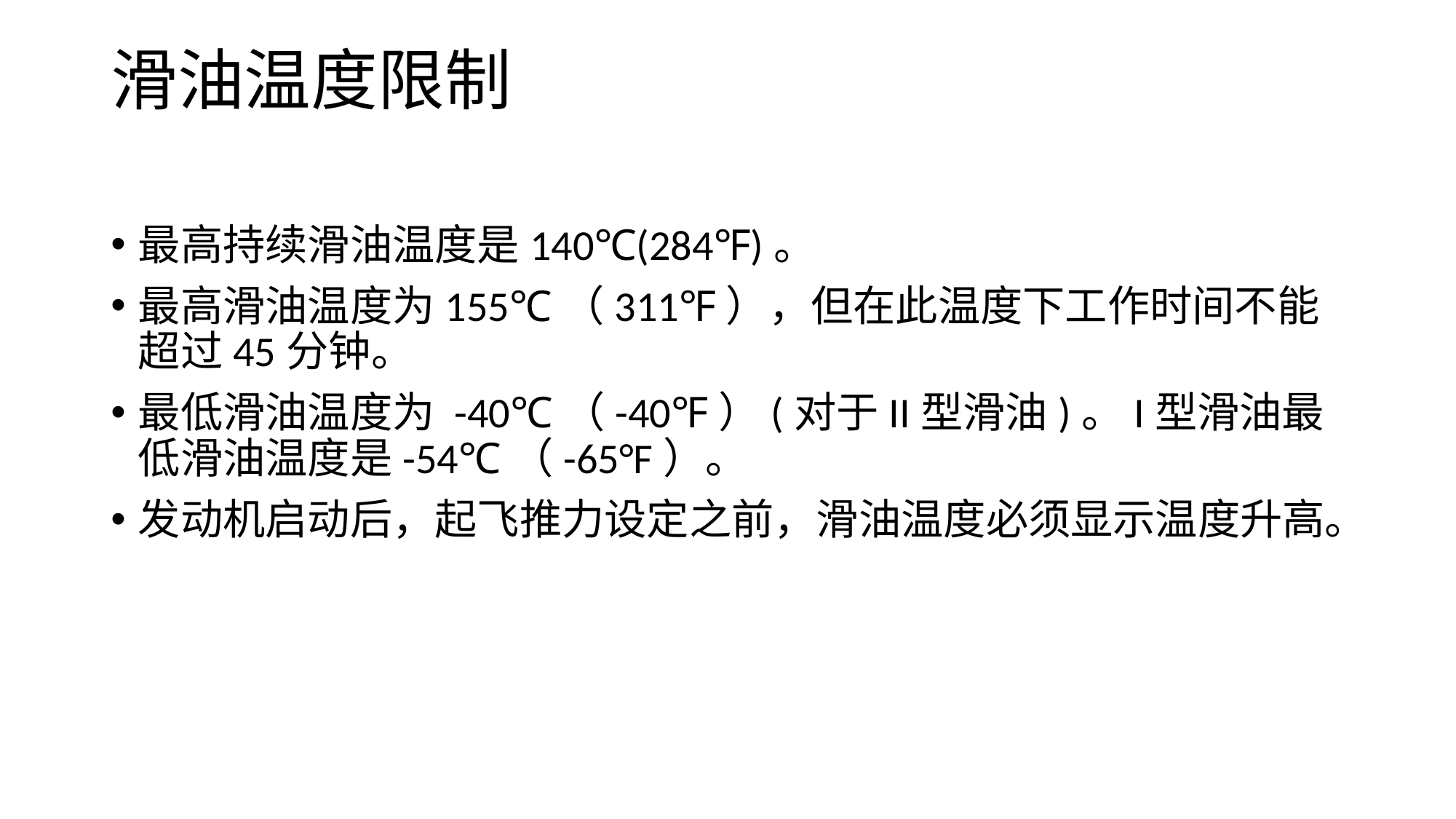

# 滑油温度限制
最高持续滑油温度是140℃(284℉)。
最高滑油温度为155℃（311℉），但在此温度下工作时间不能超过45分钟。
最低滑油温度为 -40℃（-40℉）(对于II型滑油)。I型滑油最低滑油温度是-54℃（-65°F）。
发动机启动后，起飞推力设定之前，滑油温度必须显示温度升高。